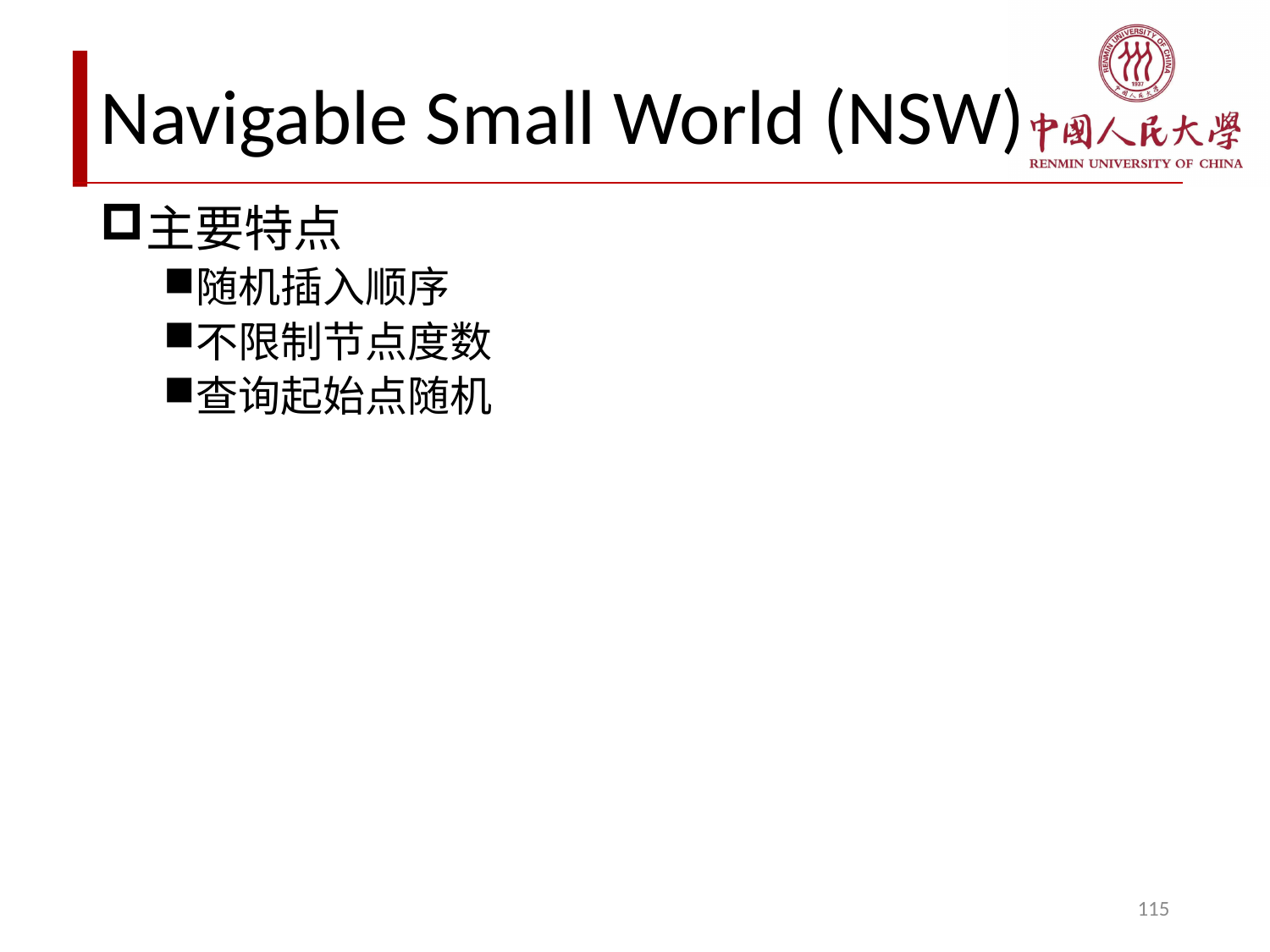

# Navigable Small World (NSW)
主要特点
随机插入顺序
不限制节点度数
查询起始点随机

115